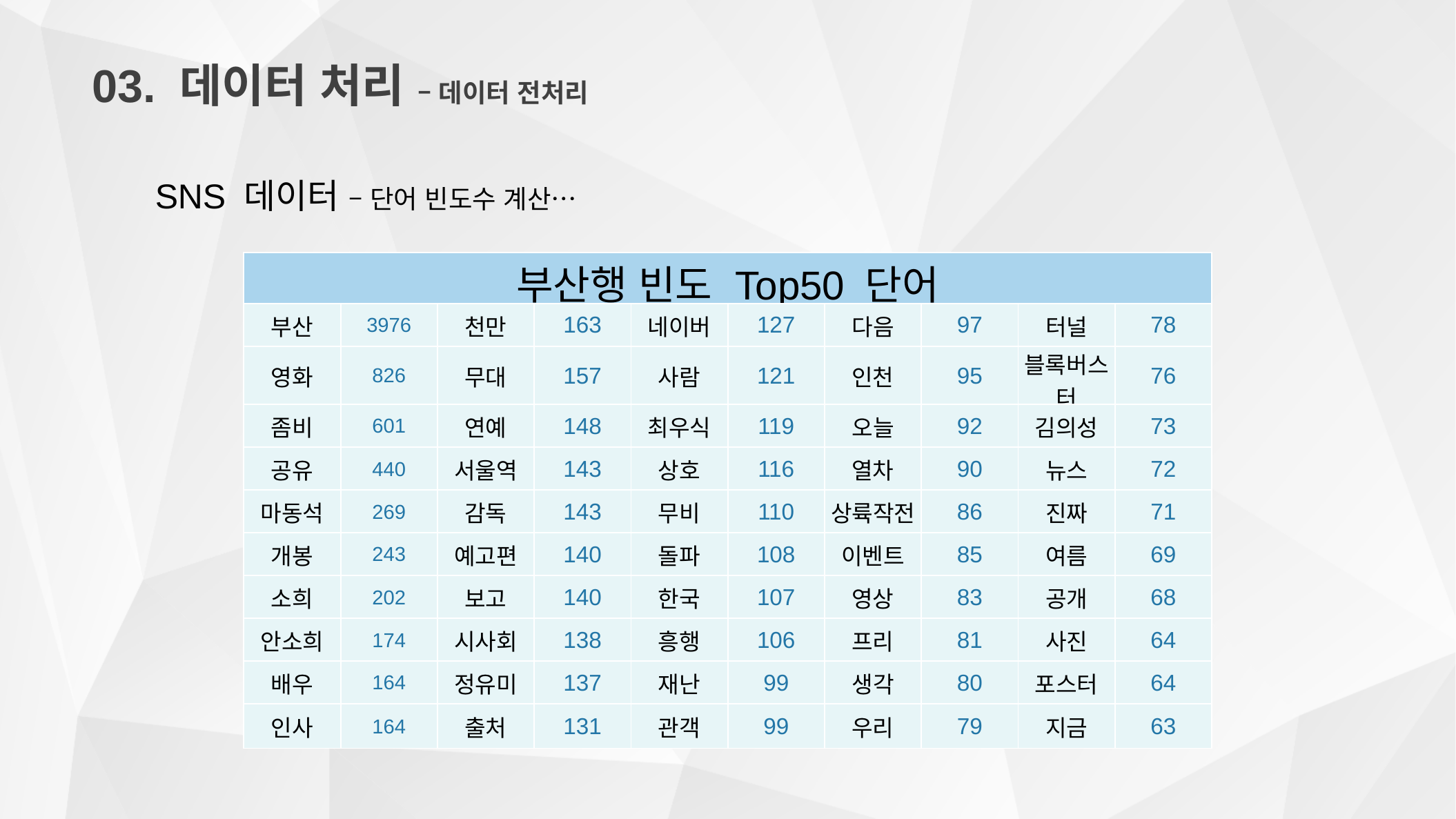

03. 데이터 처리 – 데이터 전처리
SNS 데이터 – 단어 빈도수 계산…
| 부산행 빈도 Top50 단어 |  |  |  |  |  |  |  |  |  |
| --- | --- | --- | --- | --- | --- | --- | --- | --- | --- |
| 부산 | 3976 | 천만 | 163 | 네이버 | 127 | 다음 | 97 | 터널 | 78 |
| 영화 | 826 | 무대 | 157 | 사람 | 121 | 인천 | 95 | 블록버스터 | 76 |
| 좀비 | 601 | 연예 | 148 | 최우식 | 119 | 오늘 | 92 | 김의성 | 73 |
| 공유 | 440 | 서울역 | 143 | 상호 | 116 | 열차 | 90 | 뉴스 | 72 |
| 마동석 | 269 | 감독 | 143 | 무비 | 110 | 상륙작전 | 86 | 진짜 | 71 |
| 개봉 | 243 | 예고편 | 140 | 돌파 | 108 | 이벤트 | 85 | 여름 | 69 |
| 소희 | 202 | 보고 | 140 | 한국 | 107 | 영상 | 83 | 공개 | 68 |
| 안소희 | 174 | 시사회 | 138 | 흥행 | 106 | 프리 | 81 | 사진 | 64 |
| 배우 | 164 | 정유미 | 137 | 재난 | 99 | 생각 | 80 | 포스터 | 64 |
| 인사 | 164 | 출처 | 131 | 관객 | 99 | 우리 | 79 | 지금 | 63 |